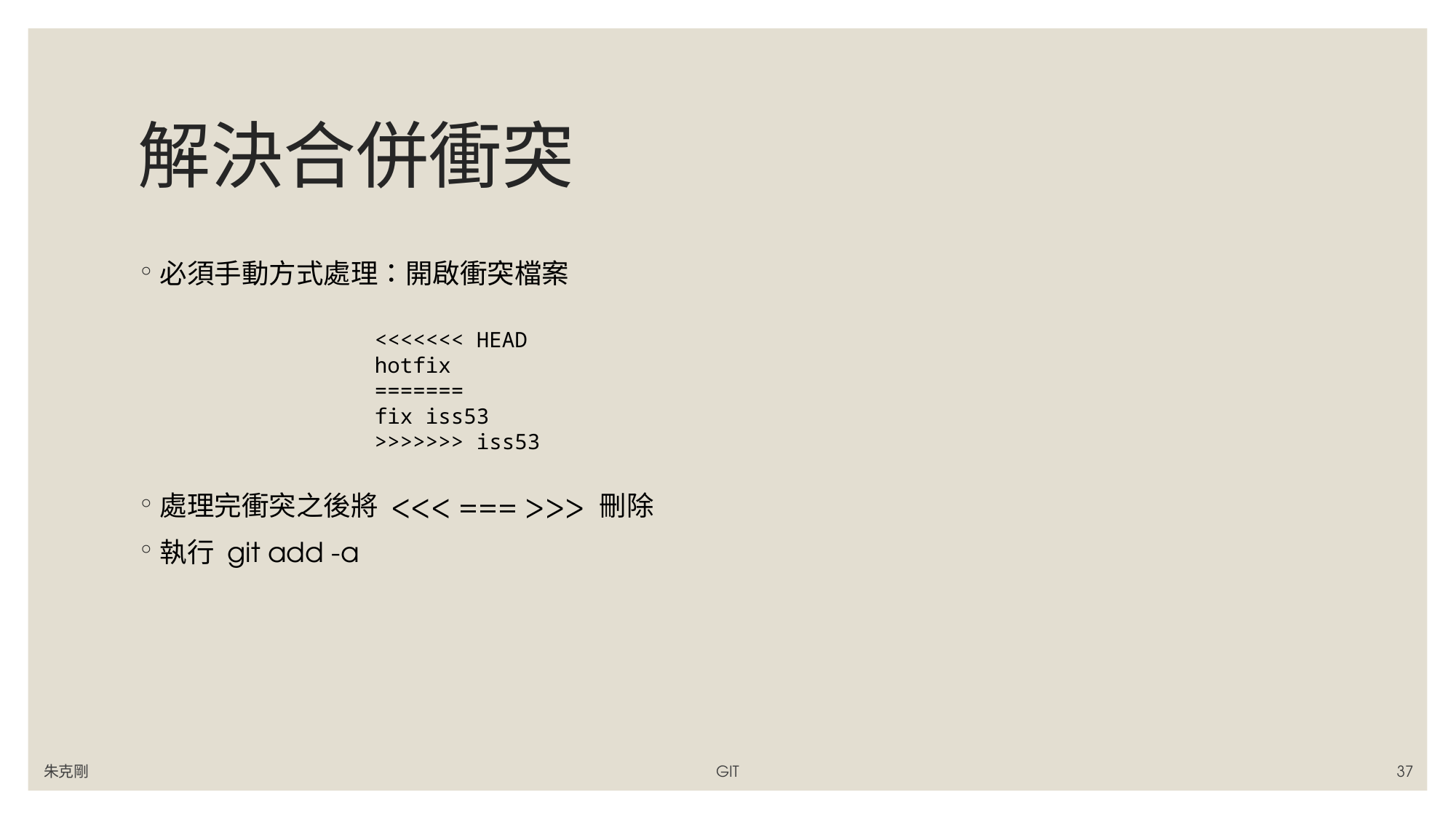

# 解決合併衝突
必須手動方式處理：開啟衝突檔案

處理完衝突之後將 <<< === >>> 刪除
執行 git add -a
<<<<<<< HEAD
hotfix
=======
fix iss53
>>>>>>> iss53
朱克剛
GIT
37